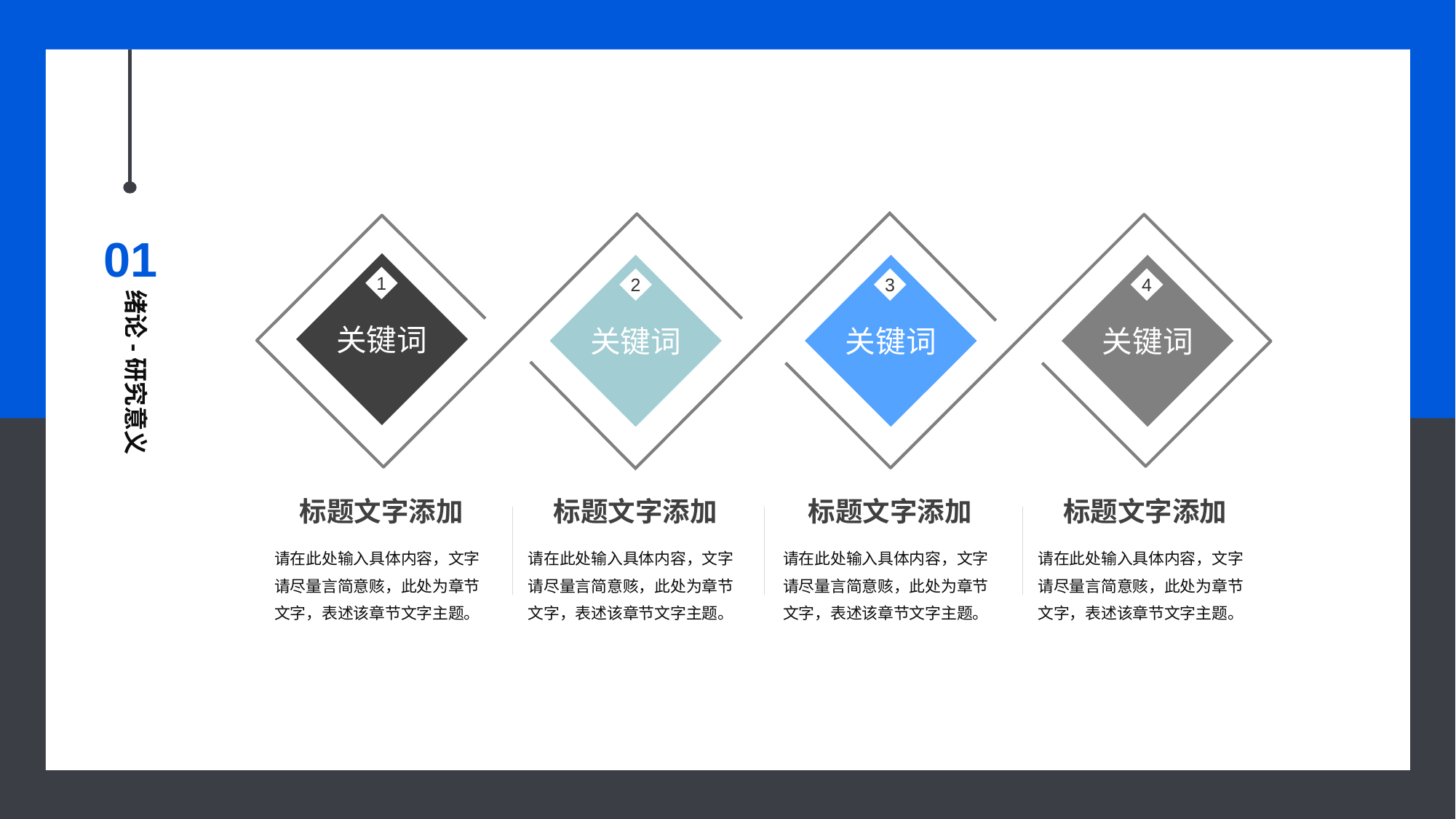

01

关键词
关键词
关键词
关键词
1
2
3
4
绪论-研究意义
标题文字添加
请在此处输入具体内容，文字请尽量言简意赅，此处为章节文字，表述该章节文字主题。
标题文字添加
请在此处输入具体内容，文字请尽量言简意赅，此处为章节文字，表述该章节文字主题。
标题文字添加
请在此处输入具体内容，文字请尽量言简意赅，此处为章节文字，表述该章节文字主题。
标题文字添加
请在此处输入具体内容，文字请尽量言简意赅，此处为章节文字，表述该章节文字主题。